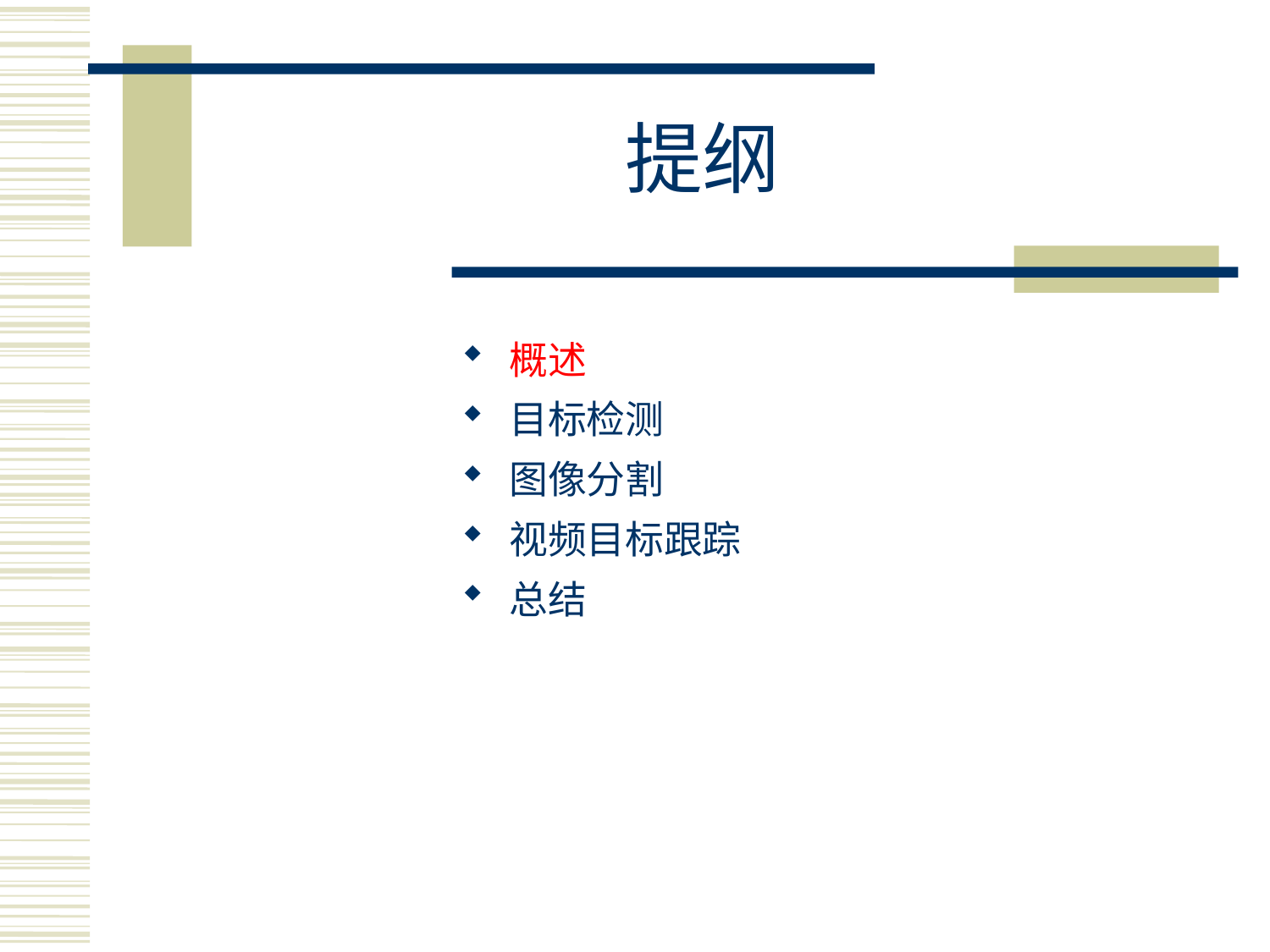

# 提纲
概述
目标检测
图像分割
视频目标跟踪
总结